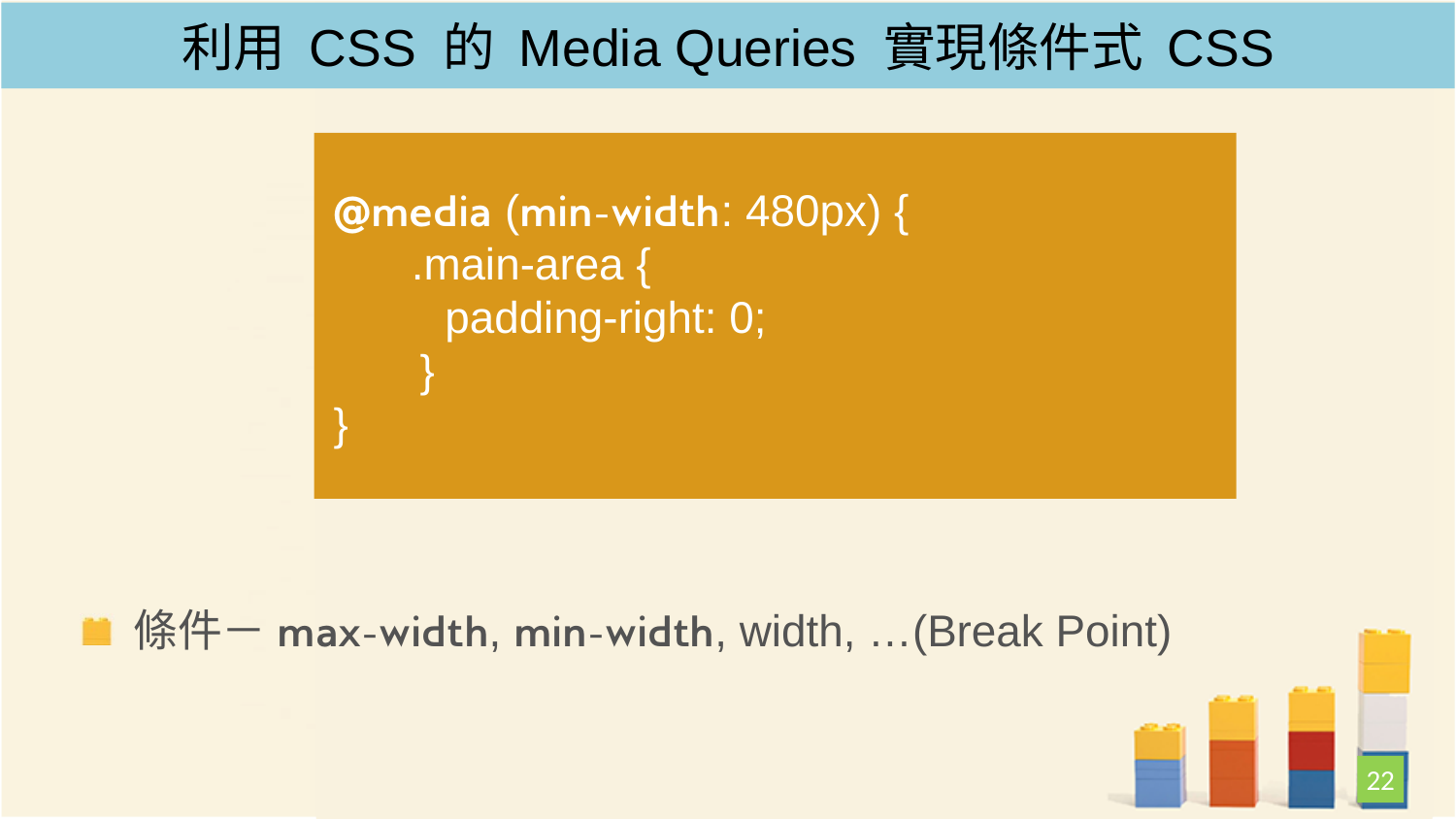

# 利用 CSS 的 Media Queries 實現條件式 CSS

@media (min-width: 480px) {
                       .main-area {
         padding-right: 0;
       }
}

@media 媒體類型 and (條件) {
                       CSS 設定
}
條件－max-width, min-width, width, …(Break Point)
22